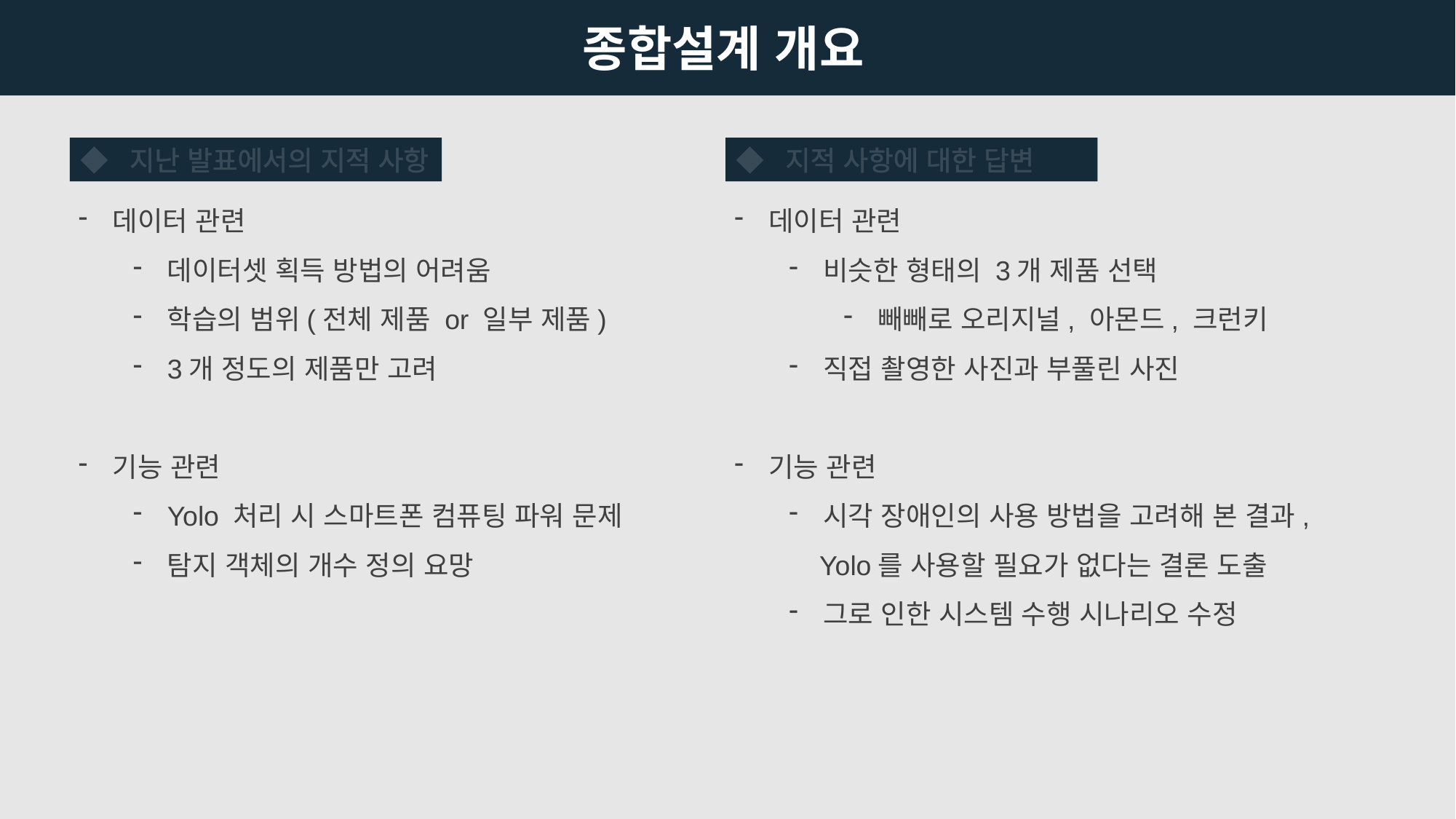

종합설계 개요
◆  지난 발표에서의 지적 사항
데이터 관련
데이터셋 획득 방법의 어려움
학습의 범위(전체 제품 or 일부 제품)
3개 정도의 제품만 고려

기능 관련
Yolo 처리 시 스마트폰 컴퓨팅 파워 문제
탐지 객체의 개수 정의 요망
◆  지적 사항에 대한 답변
데이터 관련
비슷한 형태의 3개 제품 선택
빼빼로 오리지널, 아몬드, 크런키
직접 촬영한 사진과 부풀린 사진

기능 관련
시각 장애인의 사용 방법을 고려해 본 결과,
    Yolo를 사용할 필요가 없다는 결론 도출
그로 인한 시스템 수행 시나리오 수정